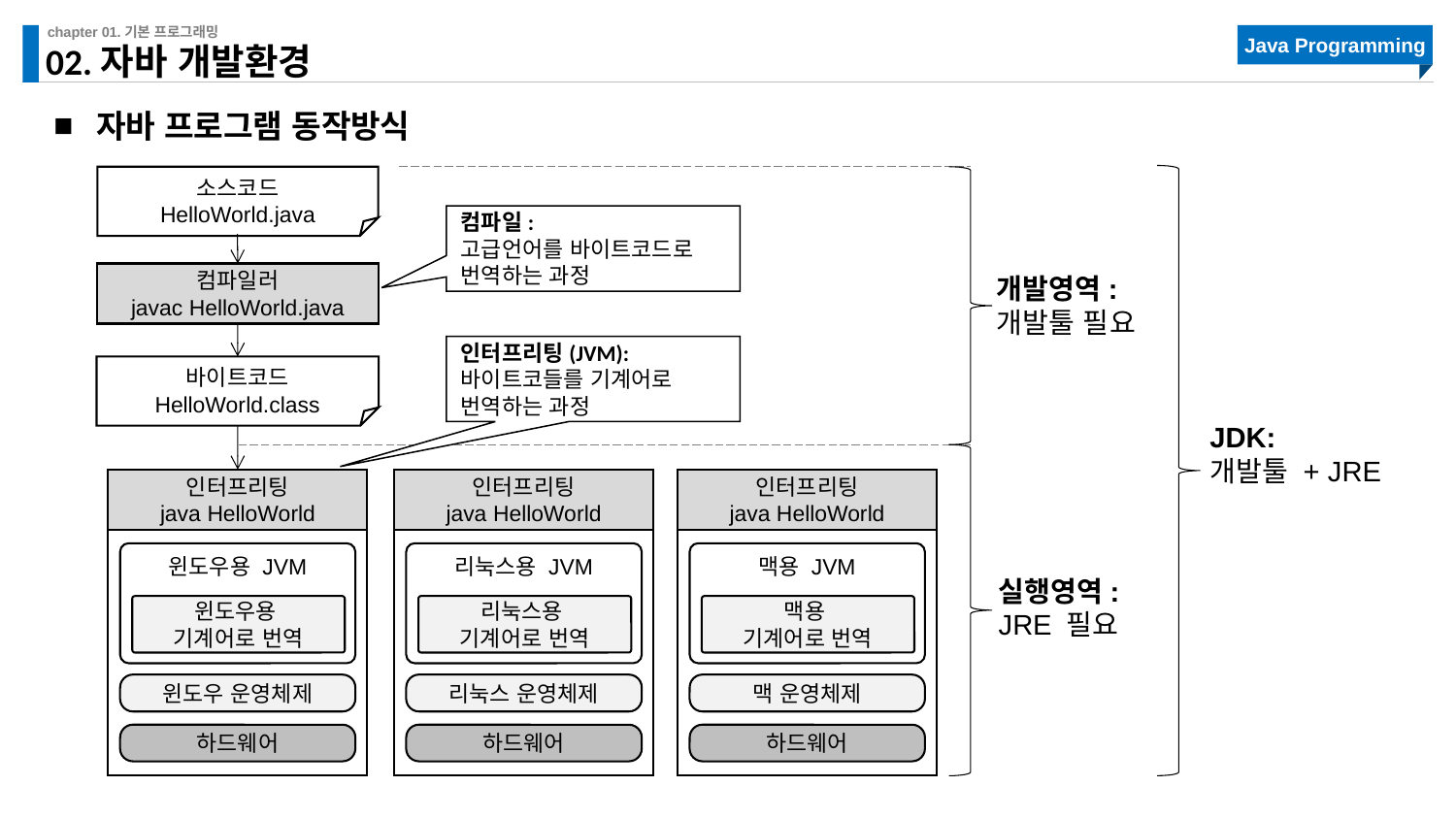

# 02.자바 개발환경
자바 프로그램 동작방식

소스코드
HelloWorld.java

컴파일:
고급언어를 바이트코드로
번역하는 과정
컴파일러
javac HelloWorld.java
개발영역:
개발툴 필요
인터프리팅(JVM):
바이트코들를 기계어로
번역하는 과정
바이트코드
HelloWorld.class
JDK:
개발툴 + JRE

인터프리팅
java HelloWorld

윈도우용 JVM
윈도우용
기계어로 번역
윈도우 운영체제
하드웨어
인터프리팅
java HelloWorld
인터프리팅
java HelloWorld

리눅스용 JVM
리눅스용
기계어로 번역
리눅스 운영체제
하드웨어

맥용 JVM
맥용
기계어로 번역
맥 운영체제
하드웨어
실행영역:
JRE 필요